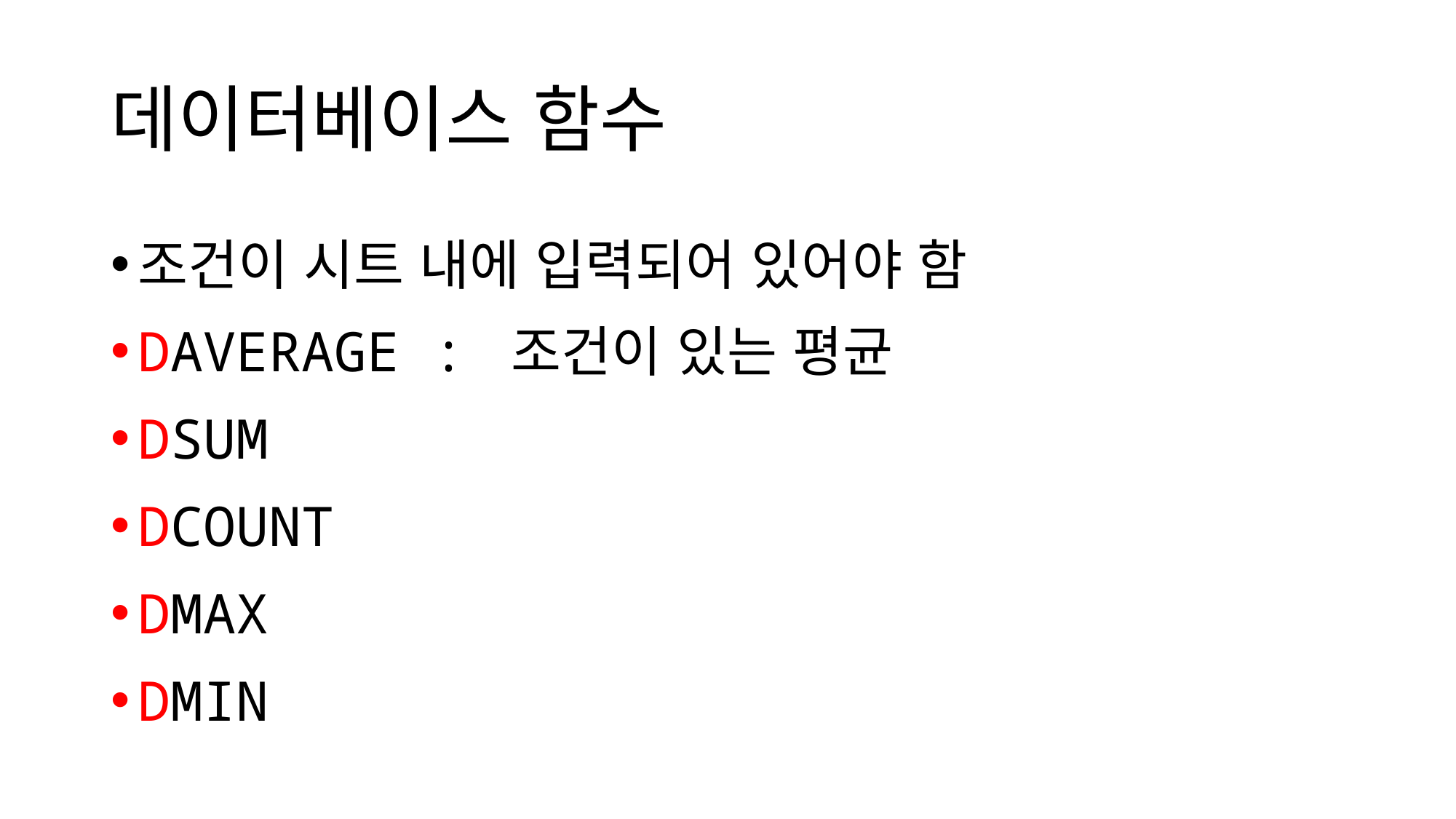

# 데이터베이스 함수
조건이 시트 내에 입력되어 있어야 함
DAVERAGE : 조건이 있는 평균
DSUM
DCOUNT
DMAX
DMIN